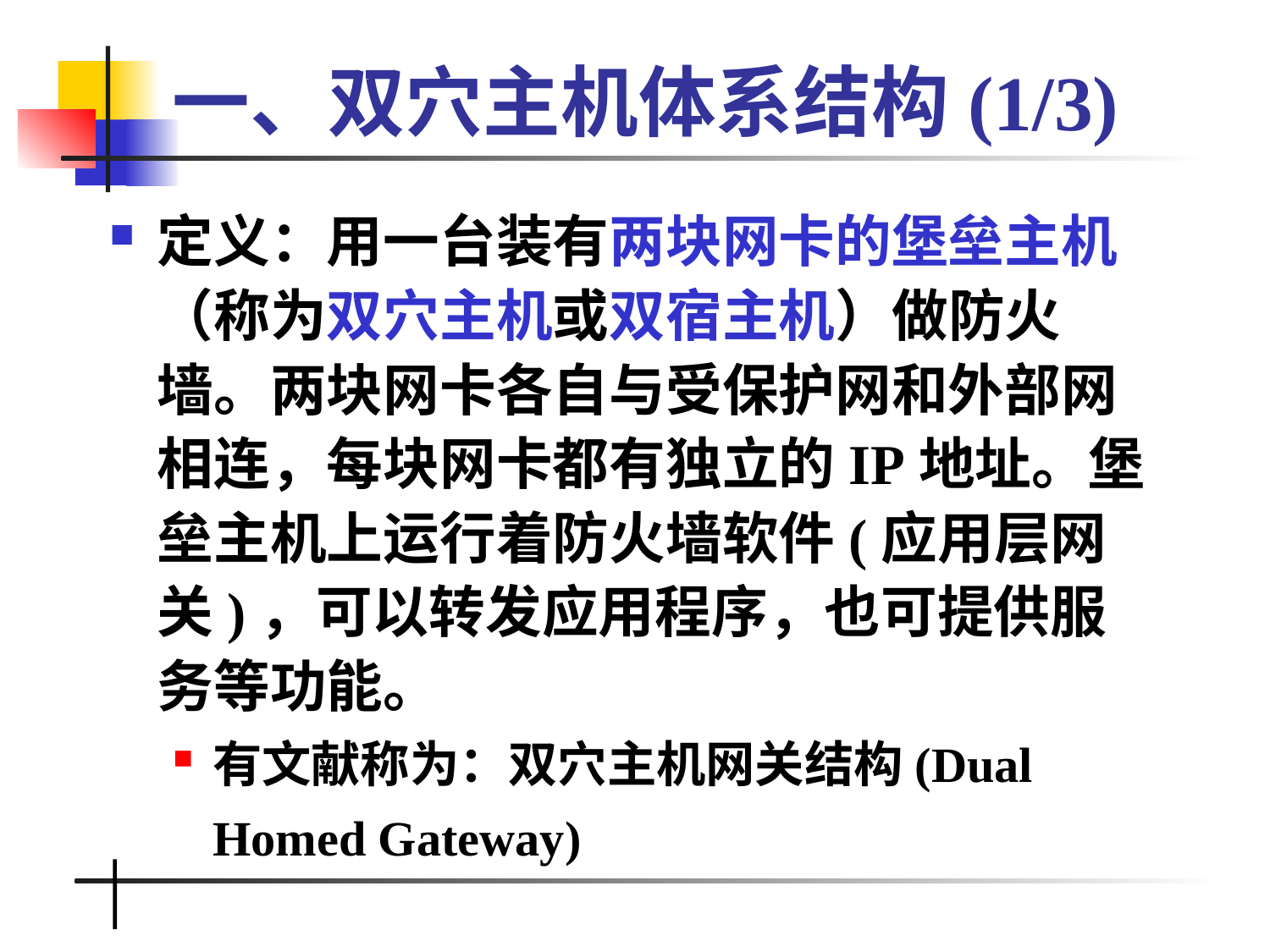

# 一、双穴主机体系结构(1/3)
定义：用一台装有两块网卡的堡垒主机（称为双穴主机或双宿主机）做防火墙。两块网卡各自与受保护网和外部网相连，每块网卡都有独立的IP地址。堡垒主机上运行着防火墙软件(应用层网关)，可以转发应用程序，也可提供服务等功能。
有文献称为：双穴主机网关结构(Dual Homed Gateway)